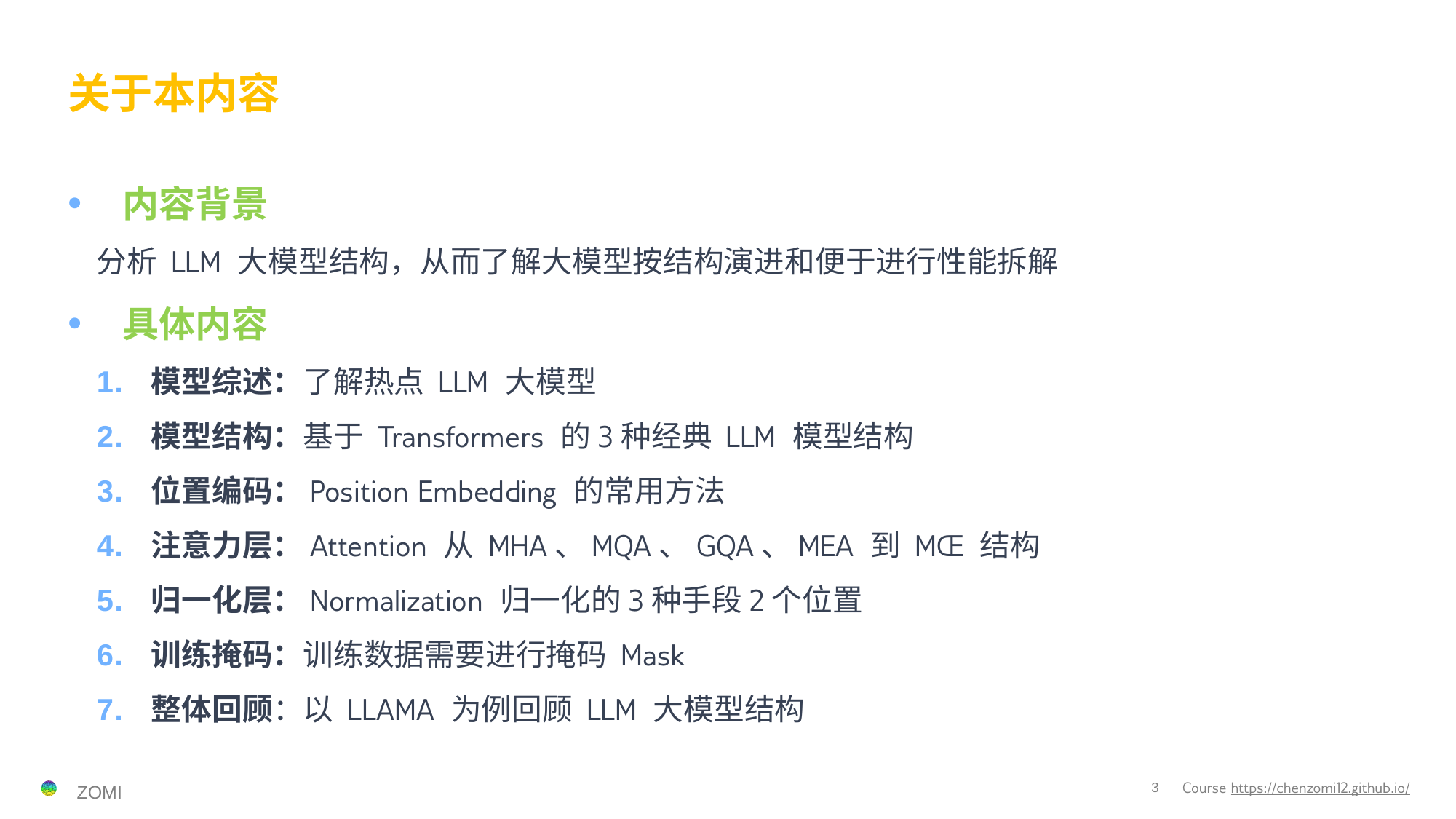

# 关于本内容
内容背景
分析 LLM 大模型结构，从而了解大模型按结构演进和便于进行性能拆解
具体内容
模型综述：了解热点 LLM 大模型
模型结构：基于 Transformers 的3种经典 LLM 模型结构
位置编码：Position Embedding 的常用方法
注意力层：Attention 从 MHA、MQA、GQA、MEA 到 MOE 结构
归一化层：Normalization 归一化的3种手段2个位置
训练掩码：训练数据需要进行掩码 Mask
整体回顾：以 LLAMA 为例回顾 LLM 大模型结构